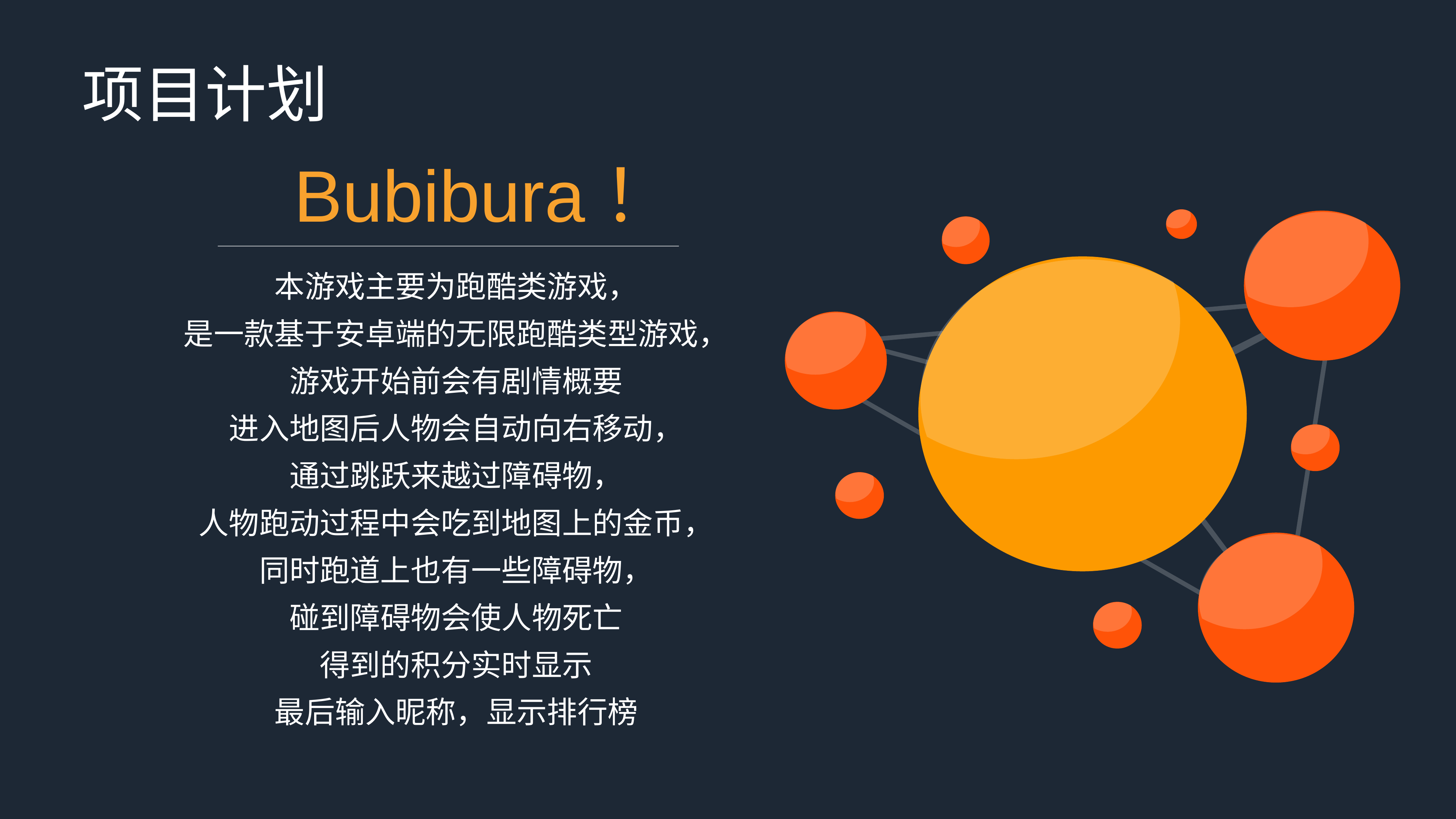

项目计划
Bubibura！

本游戏主要为跑酷类游戏，
是一款基于安卓端的无限跑酷类型游戏，
游戏开始前会有剧情概要
进入地图后人物会自动向右移动，
通过跳跃来越过障碍物，
人物跑动过程中会吃到地图上的金币，
同时跑道上也有一些障碍物，
碰到障碍物会使人物死亡
得到的积分实时显示
最后输入昵称，显示排行榜